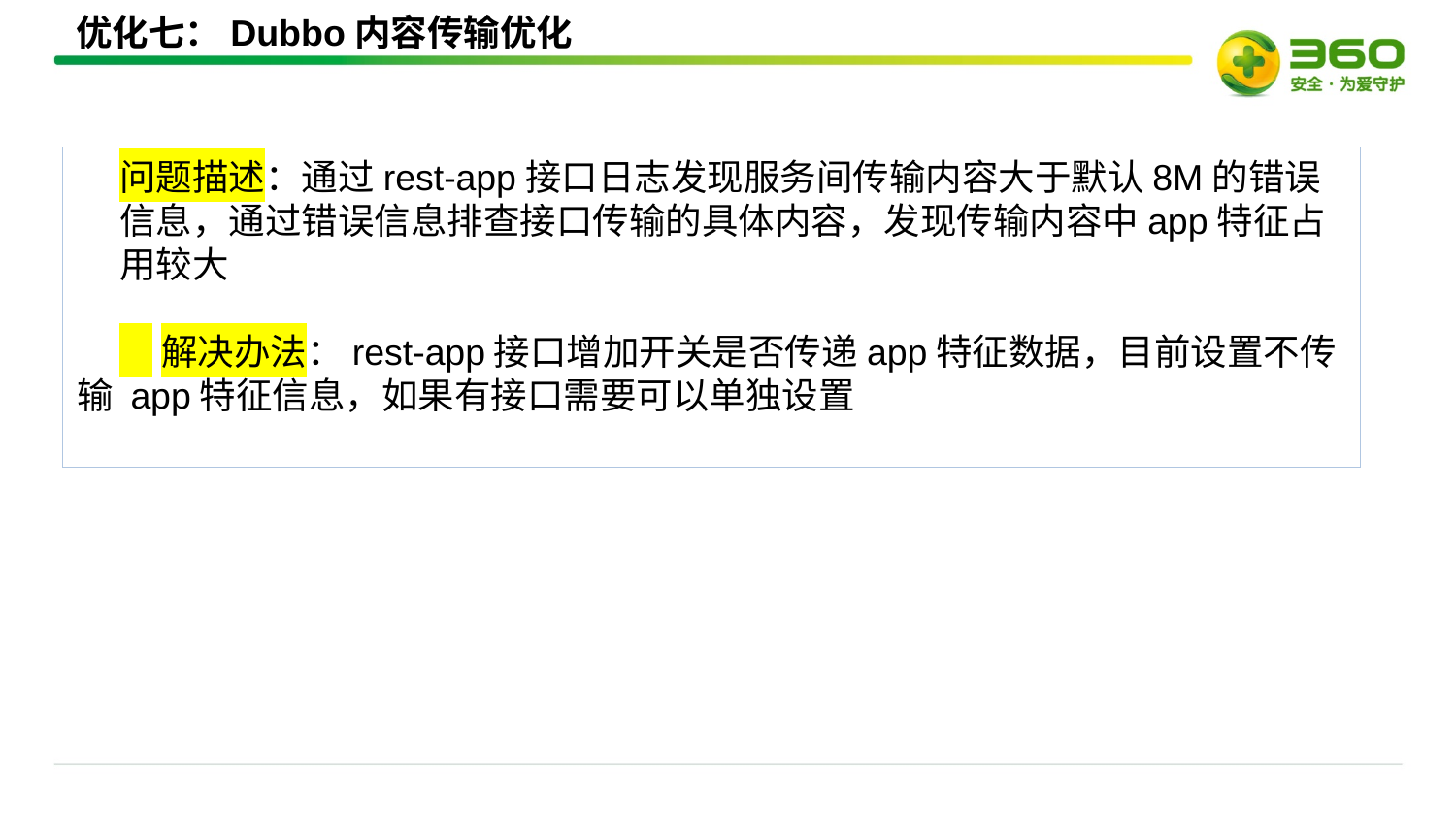

优化七：Dubbo内容传输优化
问题描述：通过rest-app接口日志发现服务间传输内容大于默认8M的错误信息，通过错误信息排查接口传输的具体内容，发现传输内容中app特征占用较大

    解决办法：rest-app接口增加开关是否传递app特征数据，目前设置不传输 app特征信息，如果有接口需要可以单独设置